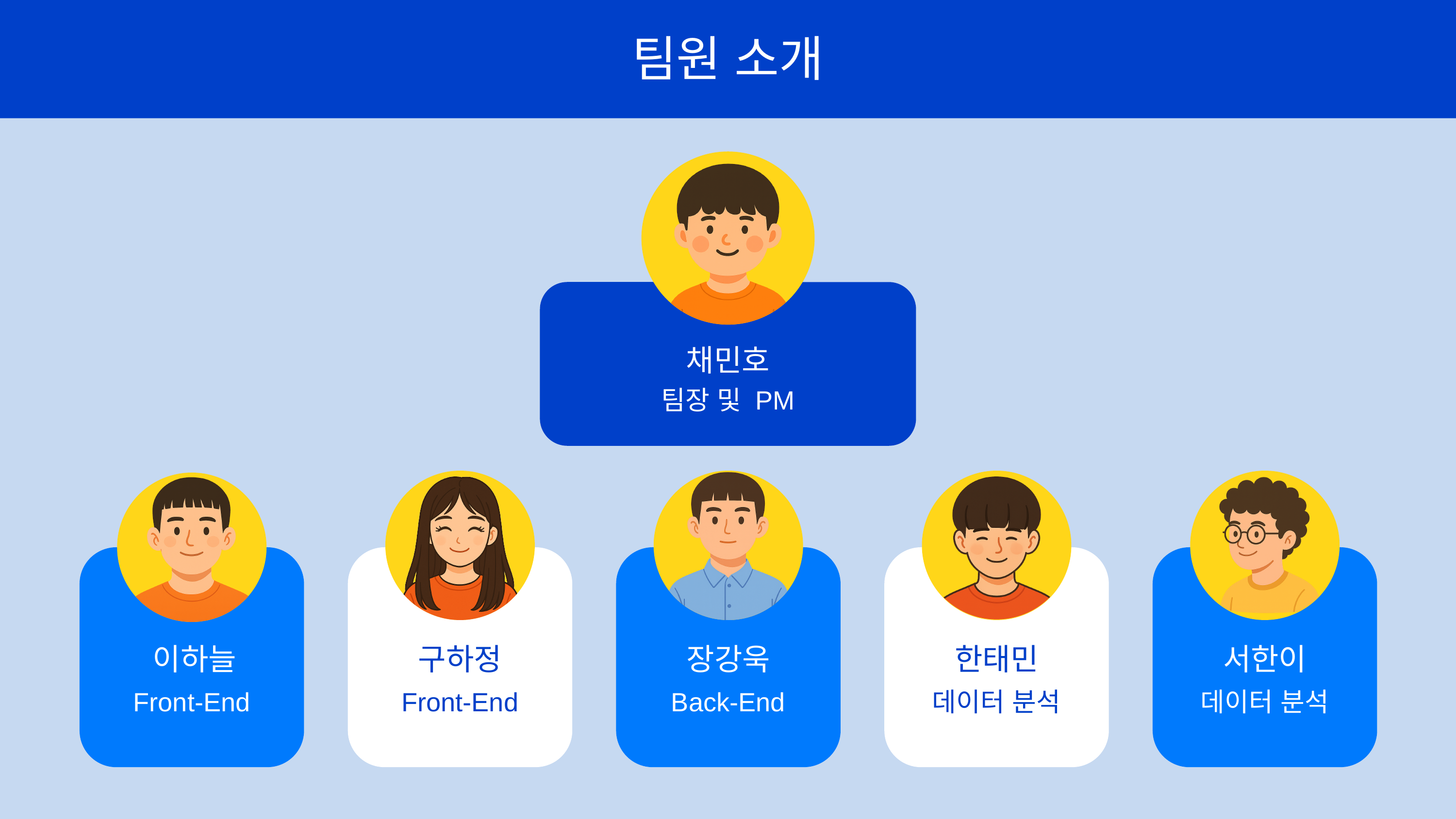

팀원 소개

채민호
팀장 및 PM

이하늘
구하정
장강욱
한태민
서한이
Front-End
Front-End
Back-End
데이터 분석
데이터 분석